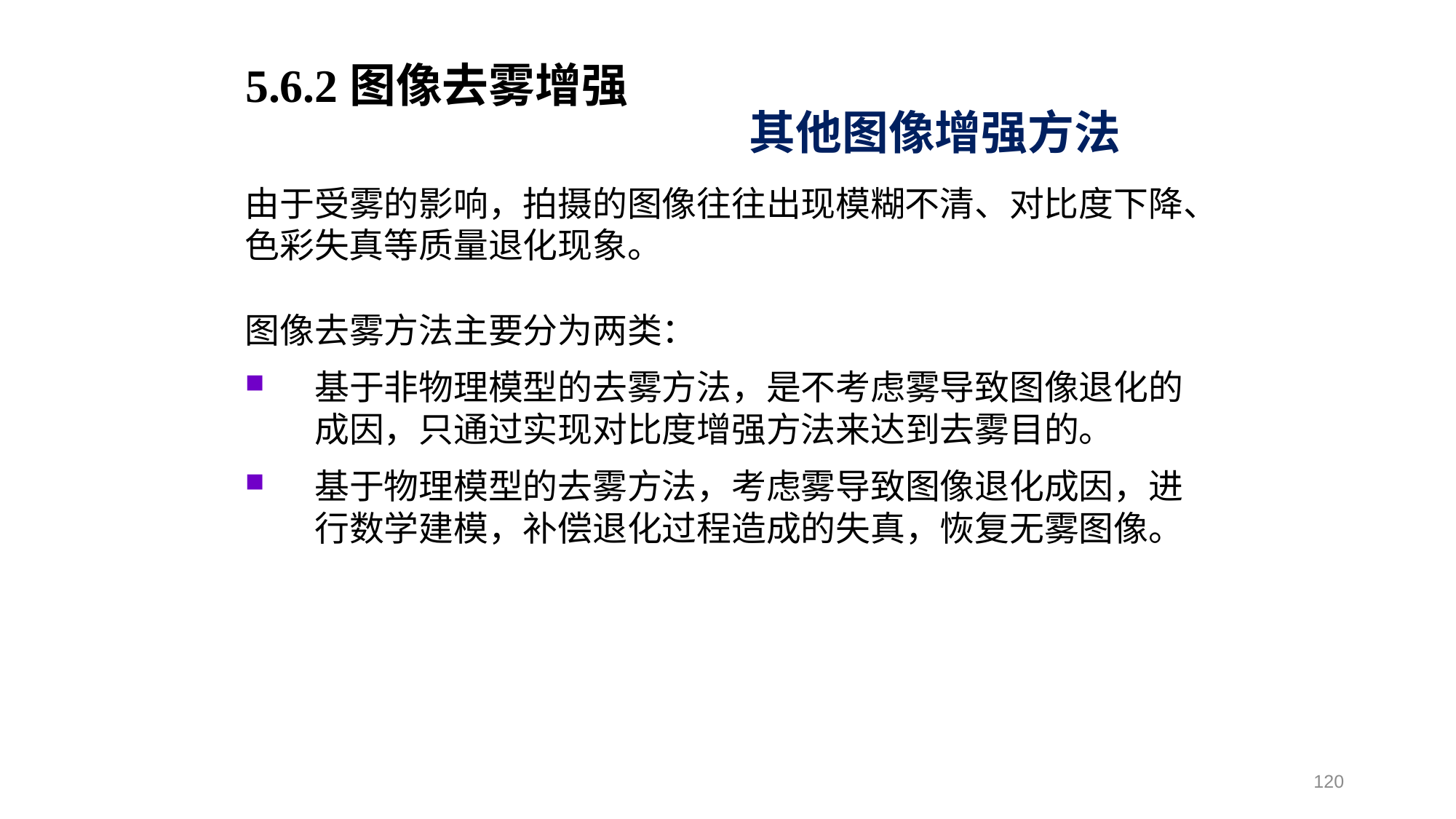

5.6.2图像去雾增强
其他图像增强方法
由于受雾的影响，拍摄的图像往往出现模糊不清、对比度下降、色彩失真等质量退化现象。
图像去雾方法主要分为两类：
基于非物理模型的去雾方法，是不考虑雾导致图像退化的成因，只通过实现对比度增强方法来达到去雾目的。
基于物理模型的去雾方法，考虑雾导致图像退化成因，进行数学建模，补偿退化过程造成的失真，恢复无雾图像。
120